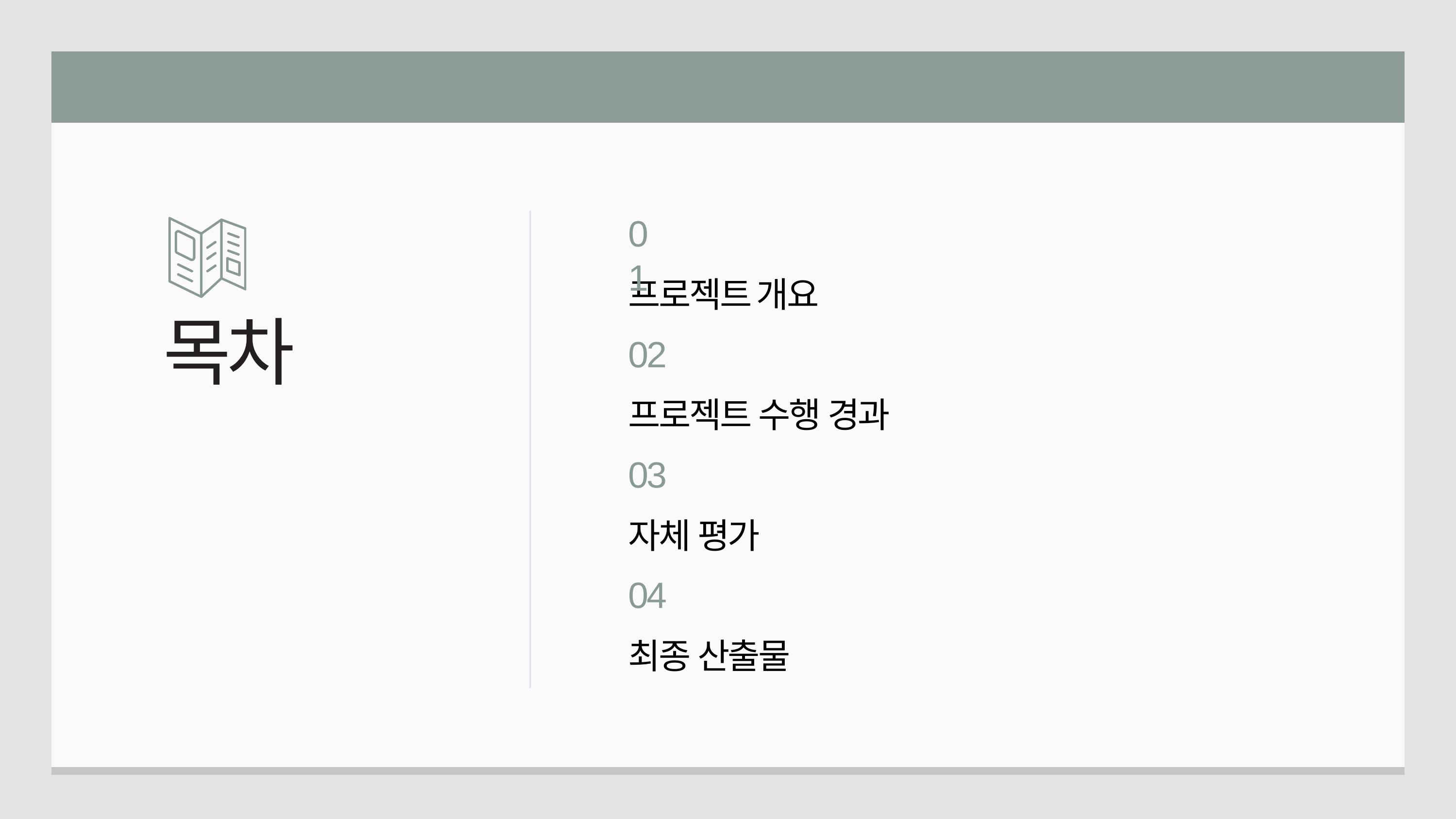

01

프로젝트 개요
목차
02
프로젝트 수행 경과
03
자체 평가
04
최종 산출물